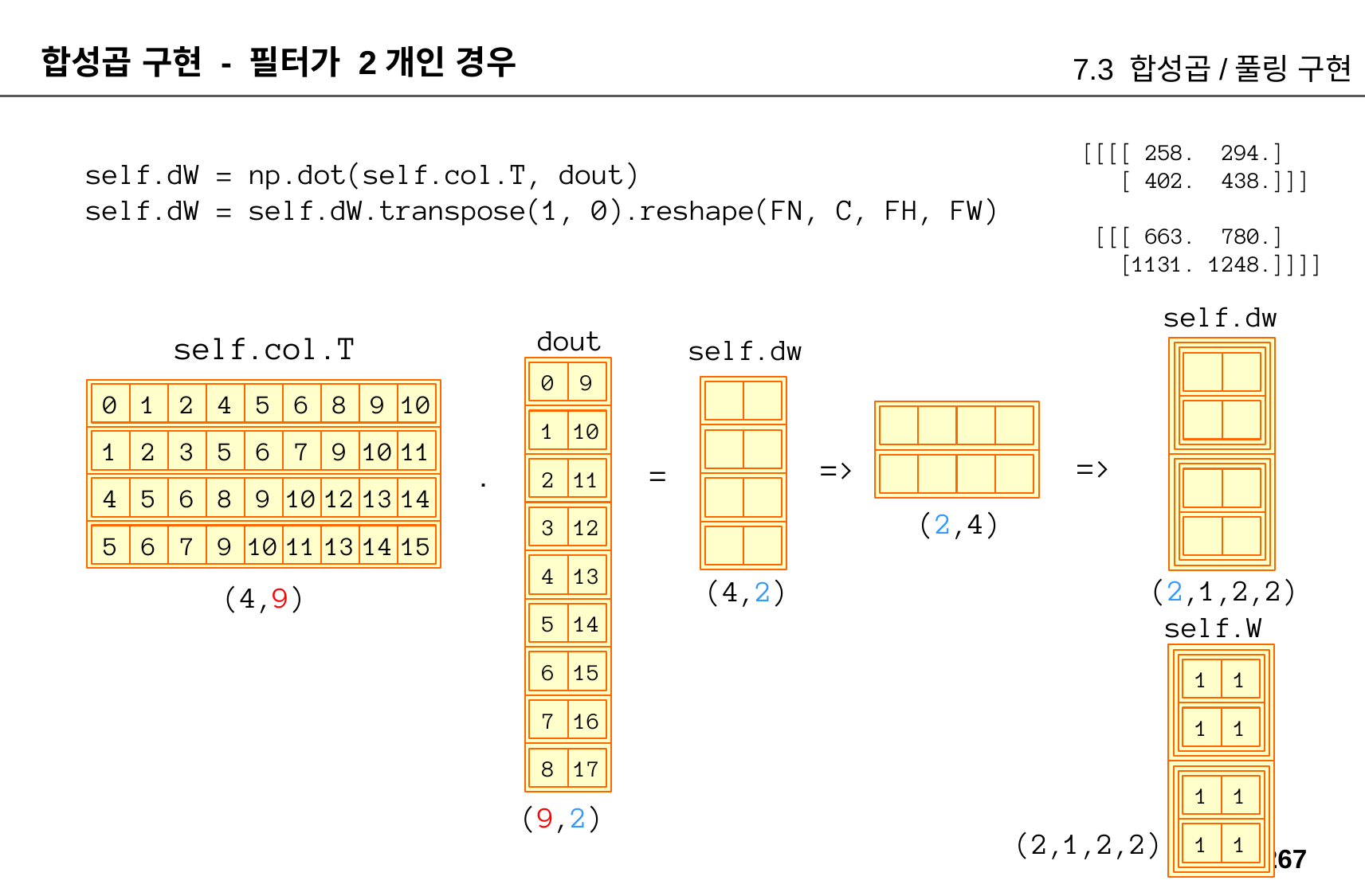

합성곱 구현 - 필터가 2개인 경우
7.3 합성곱/풀링 구현
[[[[ 258.  294.]
   [ 402.  438.]]]

 [[[ 663.  780.]
   [1131. 1248.]]]]
self.dW = np.dot(self.col.T, dout)
self.dW = self.dW.transpose(1, 0).reshape(FN, C, FH, FW)
self.dw
dout
self.col.T
self.dw

0
9

0
1
2
4
5
6
8
9
10

1
2
3
5
6
7
9
10
11

4
5
6
8
9
10
12
13
14

5
6
7
9
10
11
13
14
15

1
10

=>
=>
=
.

2
11

(2,4)

3
12

4
13
(2,1,2,2)
(4,2)
(4,9)

self.W
5
14

1
1

1
1

6
15

7
16

8
17

1
1

1
1
(9,2)
(2,1,2,2)